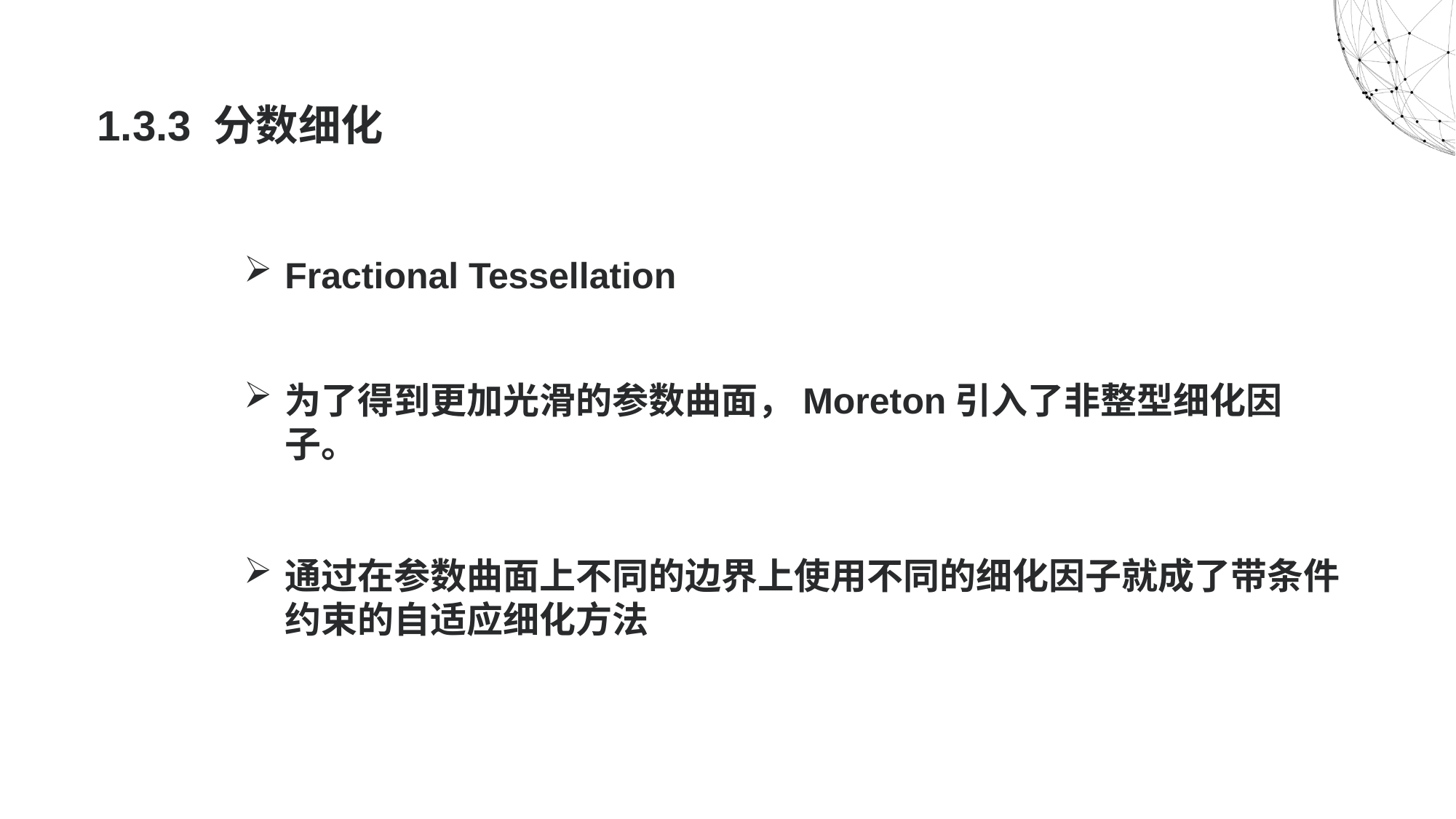

1.3.3 分数细化
Fractional Tessellation

为了得到更加光滑的参数曲面，Moreton引入了非整型细化因子。

通过在参数曲面上不同的边界上使用不同的细化因子就成了带条件约束的自适应细化方法